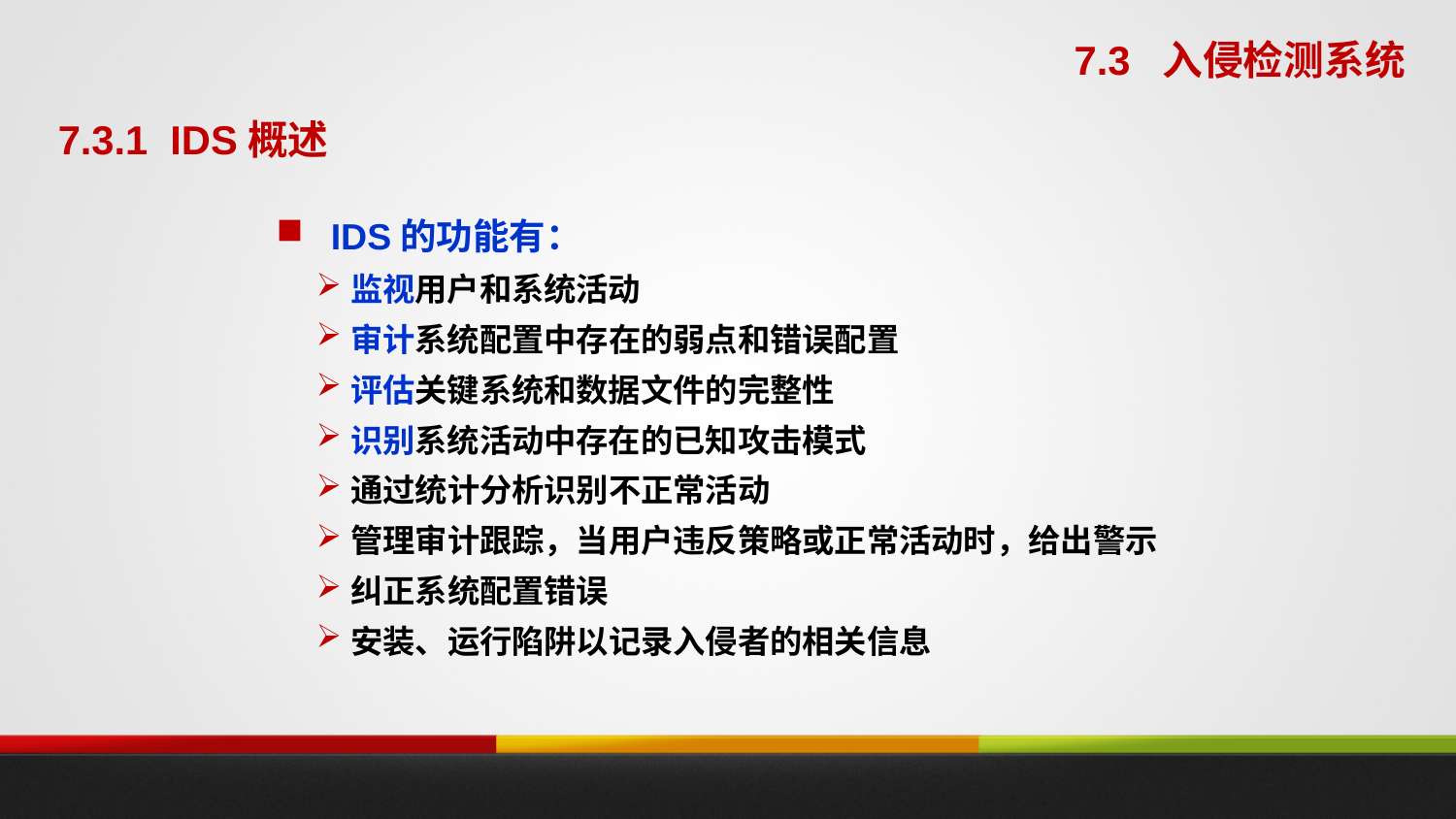

7.3  入侵检测系统
7.3.1  IDS概述
IDS的功能有：
监视用户和系统活动
审计系统配置中存在的弱点和错误配置
评估关键系统和数据文件的完整性
识别系统活动中存在的已知攻击模式
通过统计分析识别不正常活动
管理审计跟踪，当用户违反策略或正常活动时，给出警示
纠正系统配置错误
安装、运行陷阱以记录入侵者的相关信息